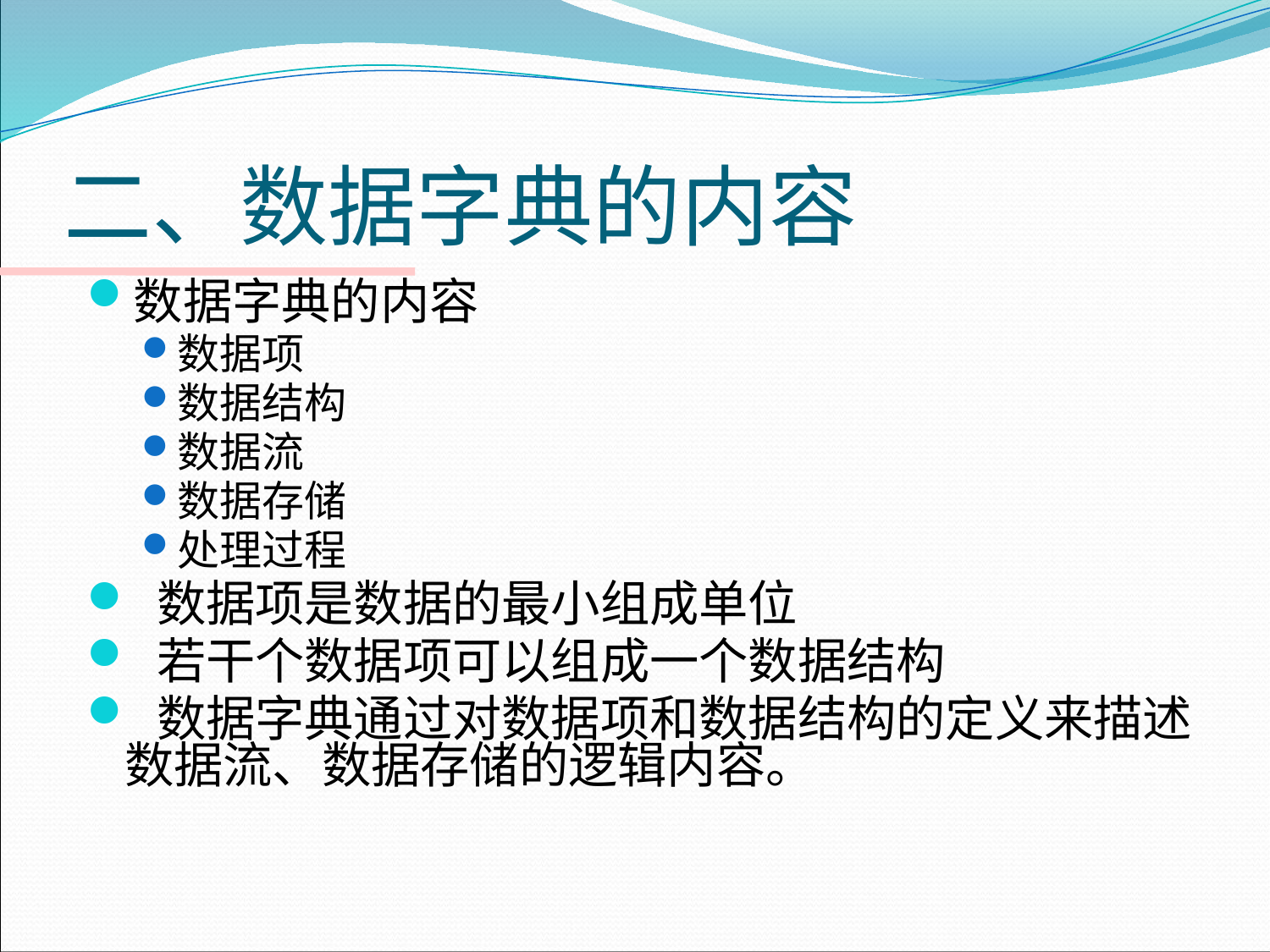

# 二、数据字典的内容
数据字典的内容
数据项
数据结构
数据流
数据存储
处理过程
 数据项是数据的最小组成单位
 若干个数据项可以组成一个数据结构
 数据字典通过对数据项和数据结构的定义来描述数据流、数据存储的逻辑内容。

688